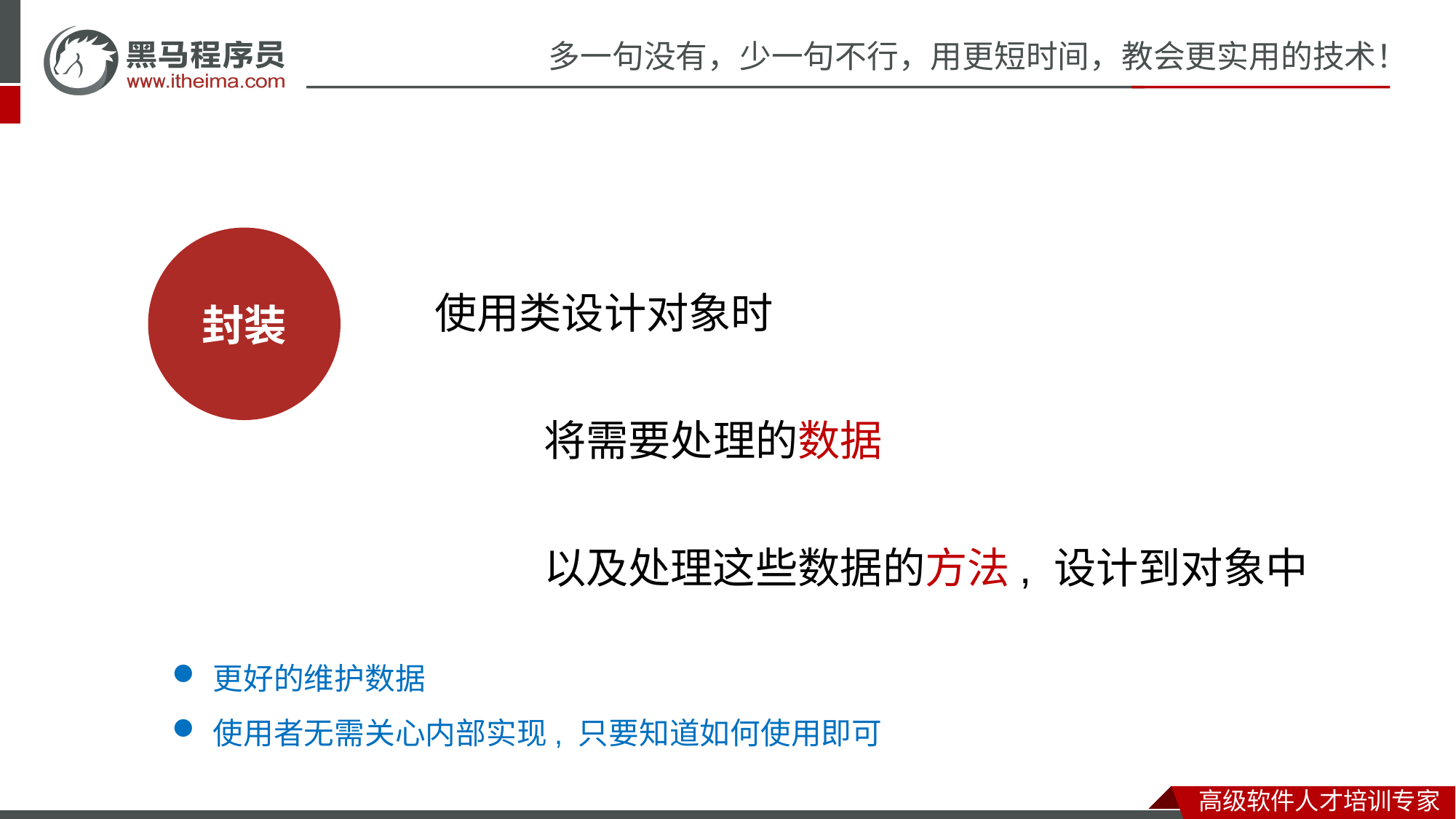

| 数学成绩 |
| --- |
| 90 |
| 69 |
| 语文成绩 |
| --- |
| 87 |
| 91 |
| id | 姓名 | 年龄 |
| --- | --- | --- |
| 1 | 张三 | 23 |
| 2 | 李四 | 24 |
#

使用类设计对象时
	将需要处理的数据
	以及处理这些数据的方法, 设计到对象中
使用类设计对象时
	将需要处理的数据
	以及处理这些数据的方法, 设计到对象中
封装
更好的维护数据
使用者无需关心内部实现, 只要知道如何使用即可